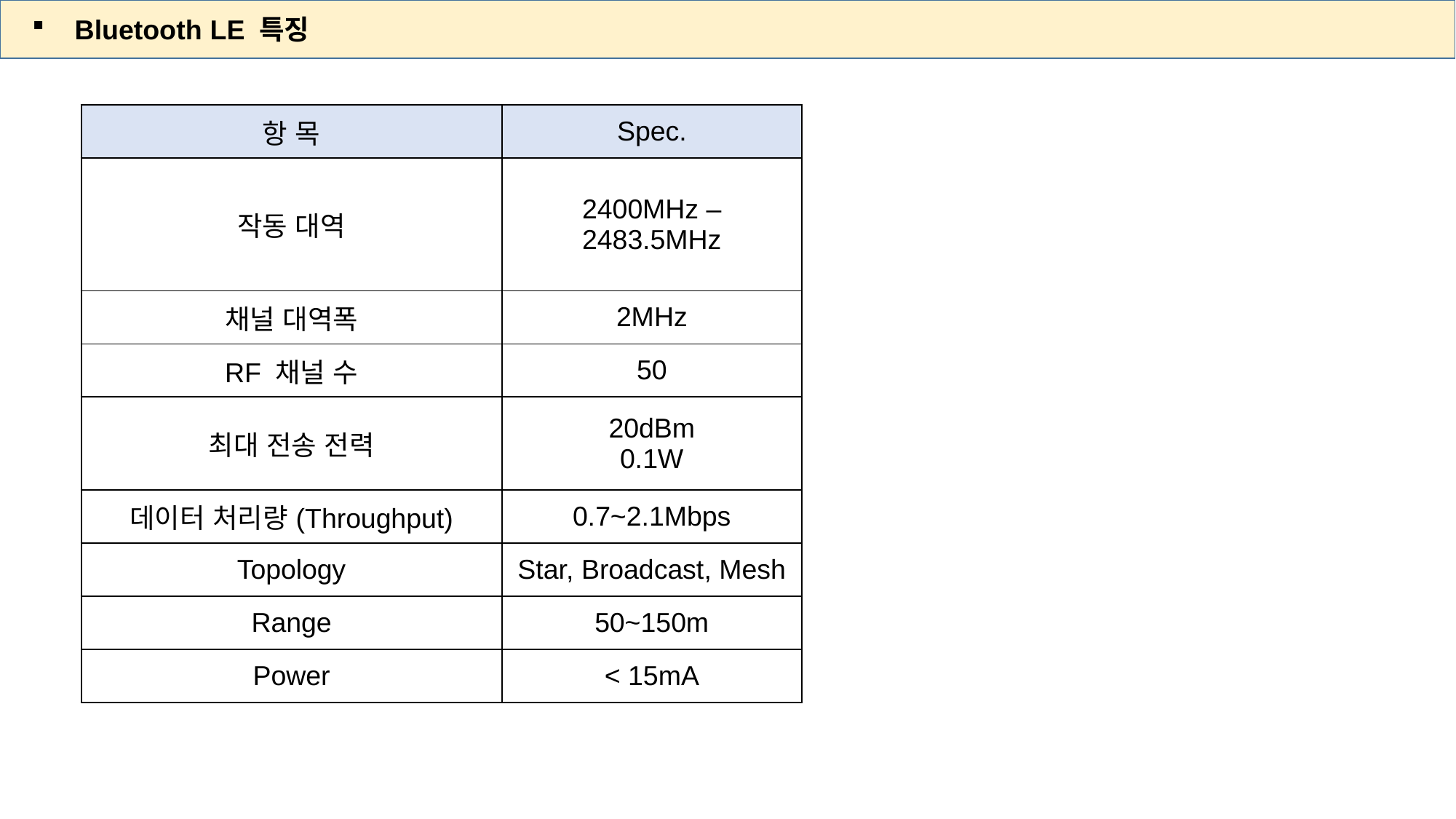

Bluetooth LE 특징
| 항 목 | Spec. |
| --- | --- |
| 작동 대역 | 2400MHz – 2483.5MHz |
| 채널 대역폭 | 2MHz |
| RF 채널 수 | 50 |
| 최대 전송 전력 | 20dBm 0.1W |
| 데이터 처리량(Throughput) | 0.7~2.1Mbps |
| Topology | Star, Broadcast, Mesh |
| Range | 50~150m |
| Power | < 15mA |